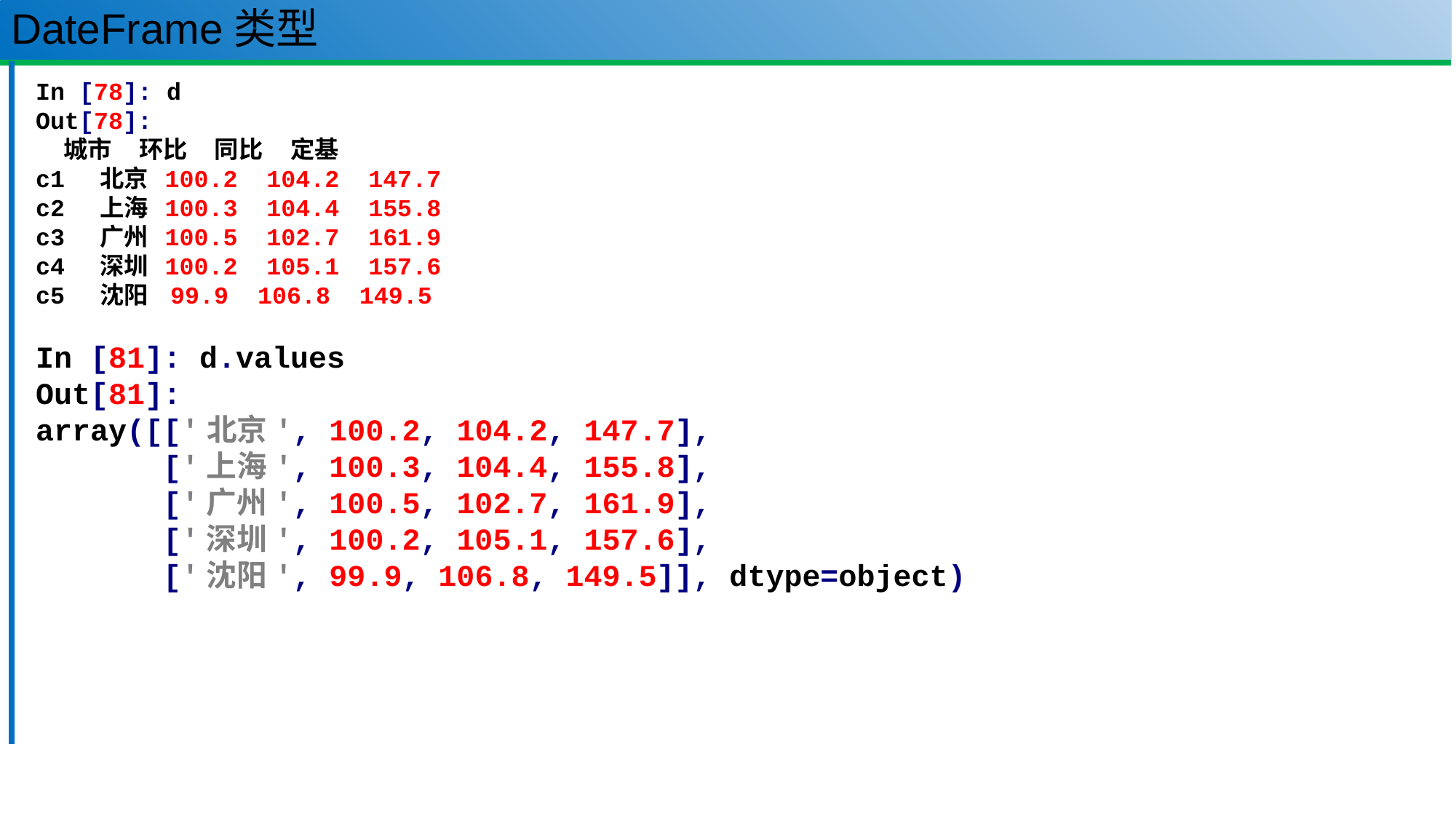

# DateFrame类型
In [78]: d
Out[78]:
    城市     环比     同比     定基
c1  北京  100.2  104.2  147.7
c2  上海  100.3  104.4  155.8
c3  广州  100.5  102.7  161.9
c4  深圳  100.2  105.1  157.6
c5  沈阳   99.9  106.8  149.5

In [81]: d.values
Out[81]:
array([['北京', 100.2, 104.2, 147.7],
       ['上海', 100.3, 104.4, 155.8],
       ['广州', 100.5, 102.7, 161.9],
       ['深圳', 100.2, 105.1, 157.6],
       ['沈阳', 99.9, 106.8, 149.5]], dtype=object)